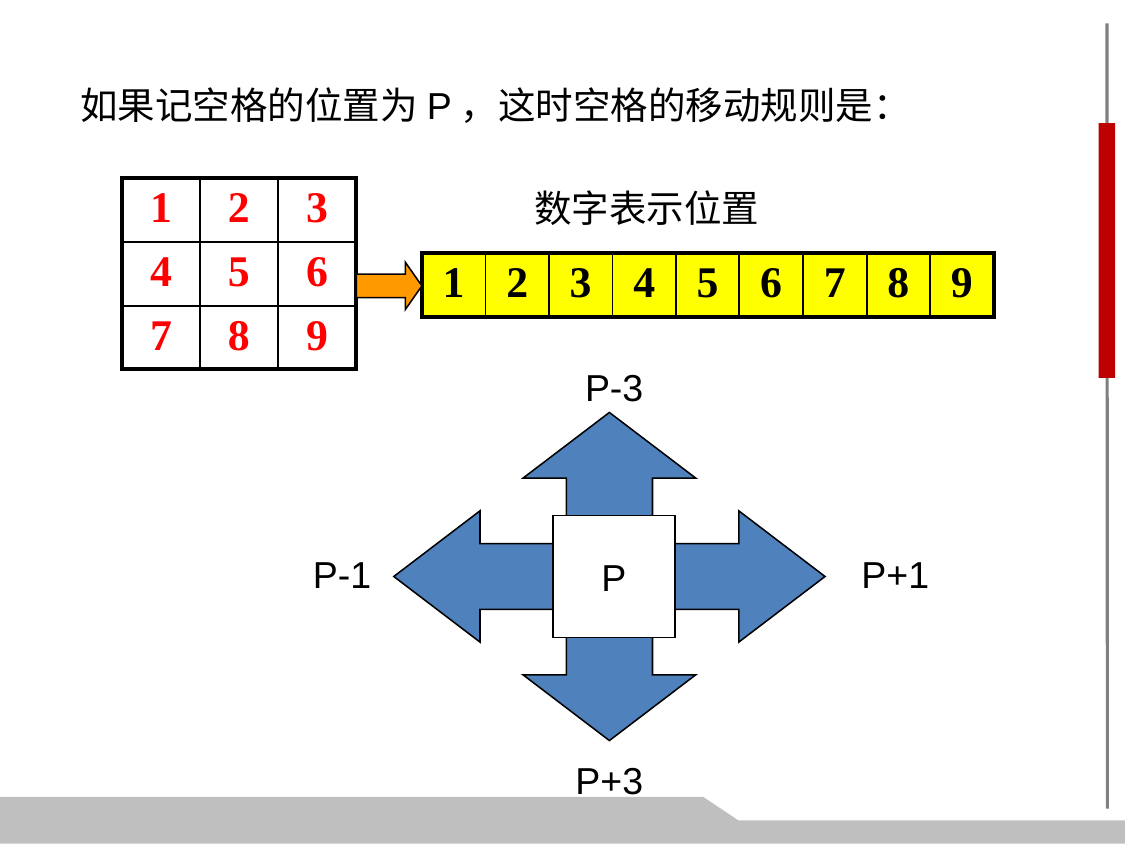

如果记空格的位置为P，这时空格的移动规则是：

| 1 | 2 | 3 |
| --- | --- | --- |
| 4 | 5 | 6 |
| 7 | 8 | 9 |
数字表示位置
| 1 | 2 | 3 | 4 | 5 | 6 | 7 | 8 | 9 |
| --- | --- | --- | --- | --- | --- | --- | --- | --- |

P-3

P
P-1
P+1
P+3